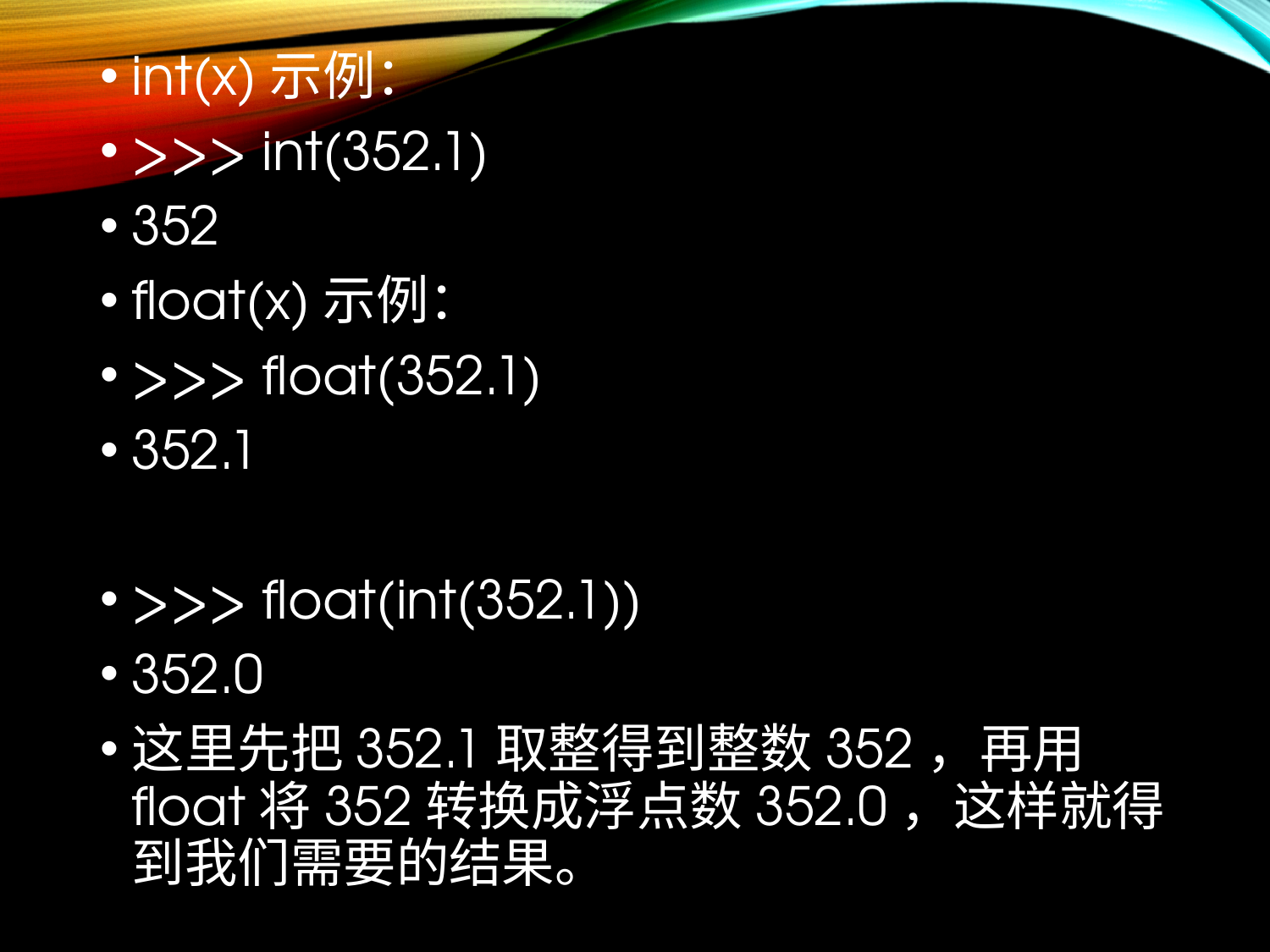

int(x)示例：
>>> int(352.1)
352
float(x)示例：
>>> float(352.1)
352.1

>>> float(int(352.1))
352.0
这里先把352.1取整得到整数352，再用float将352转换成浮点数352.0，这样就得到我们需要的结果。